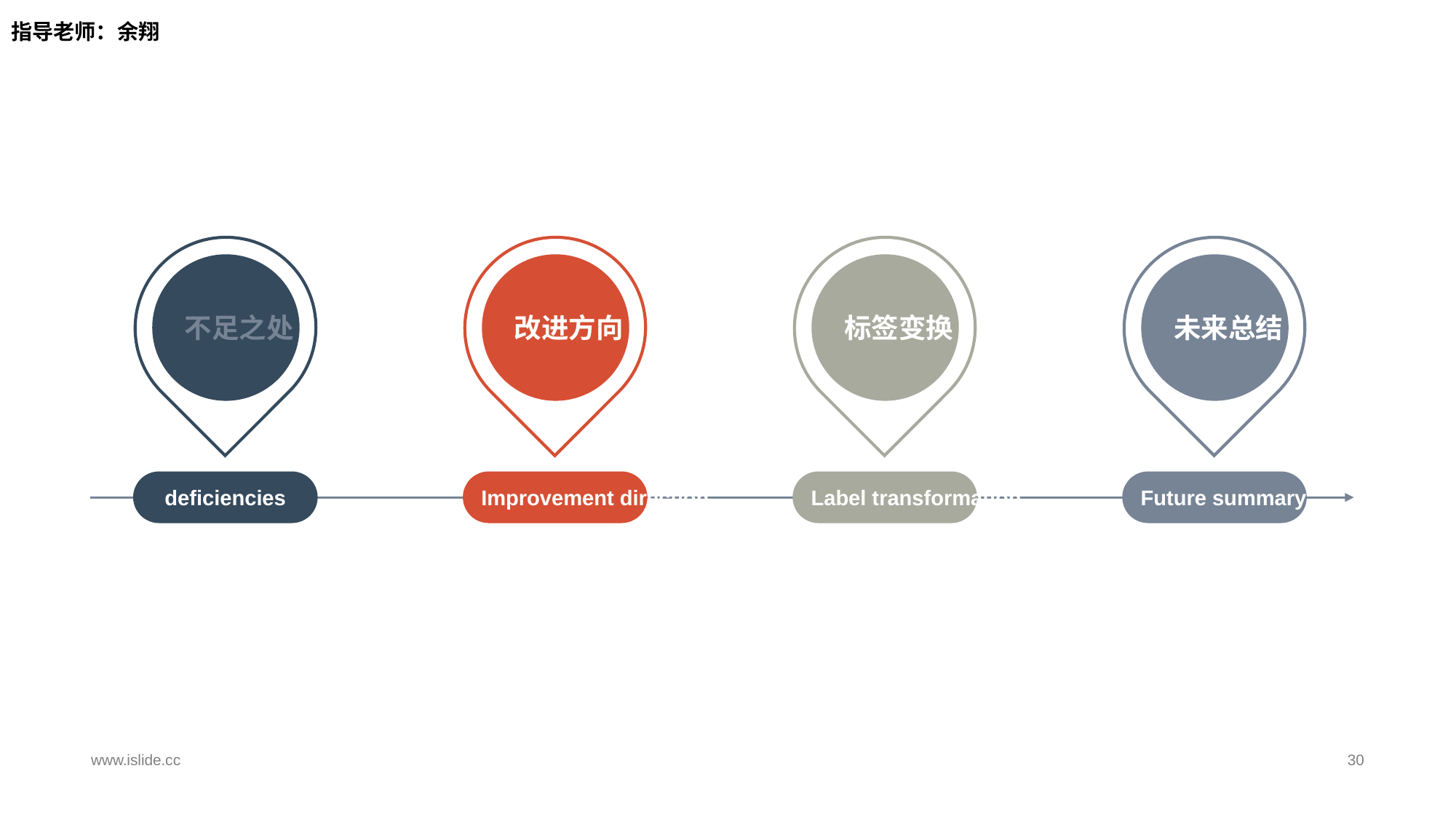

指导老师：余翔

不足之处

改进方向

标签变换

未来总结
deficiencies
Improvement direction
Label transformation
Future summary
www.islide.cc
30